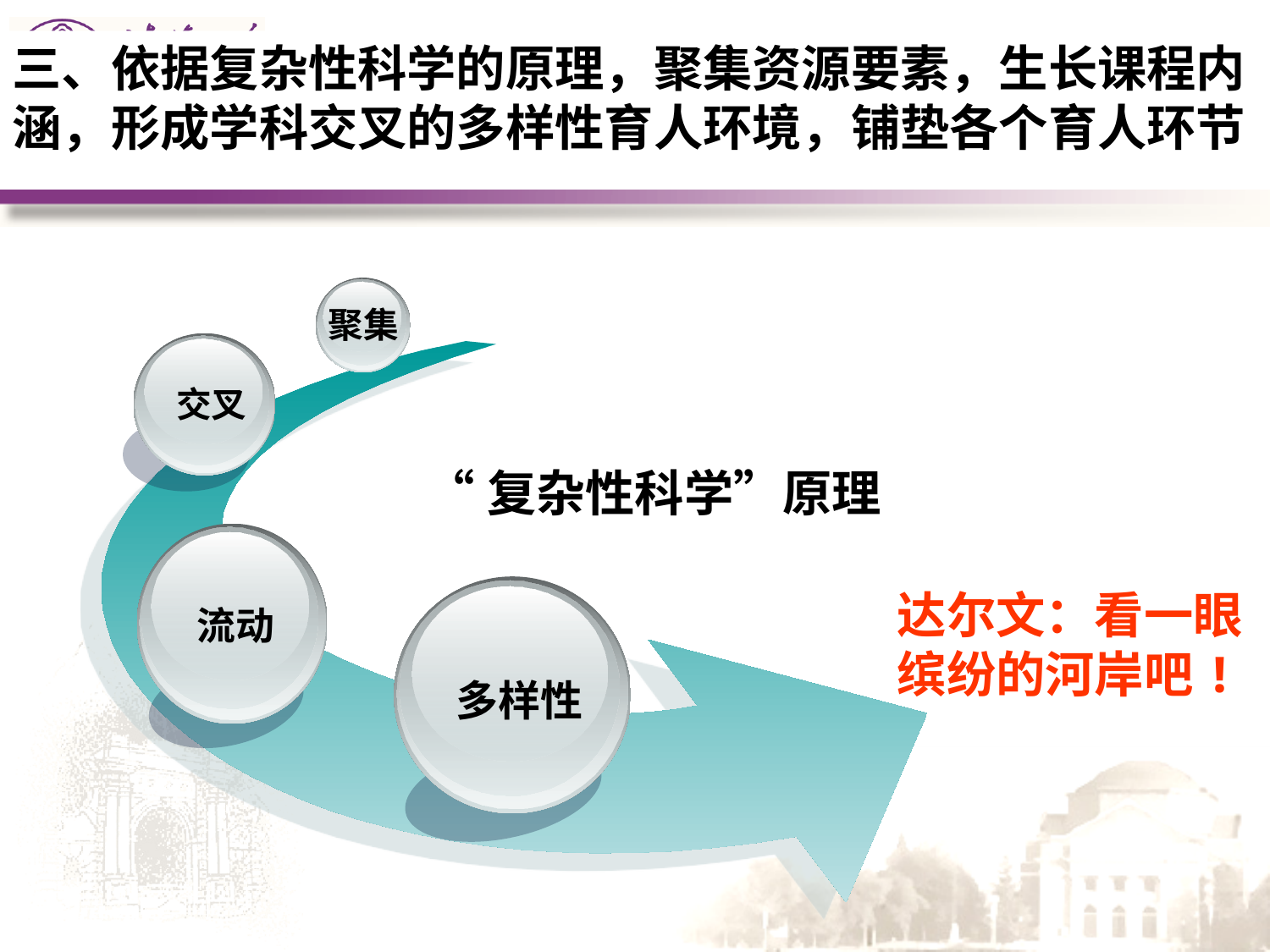

三、依据复杂性科学的原理，聚集资源要素，生长课程内涵，形成学科交叉的多样性育人环境，铺垫各个育人环节

聚集

交叉

“复杂性科学”原理

达尔文：看一眼缤纷的河岸吧!

流动

多样性